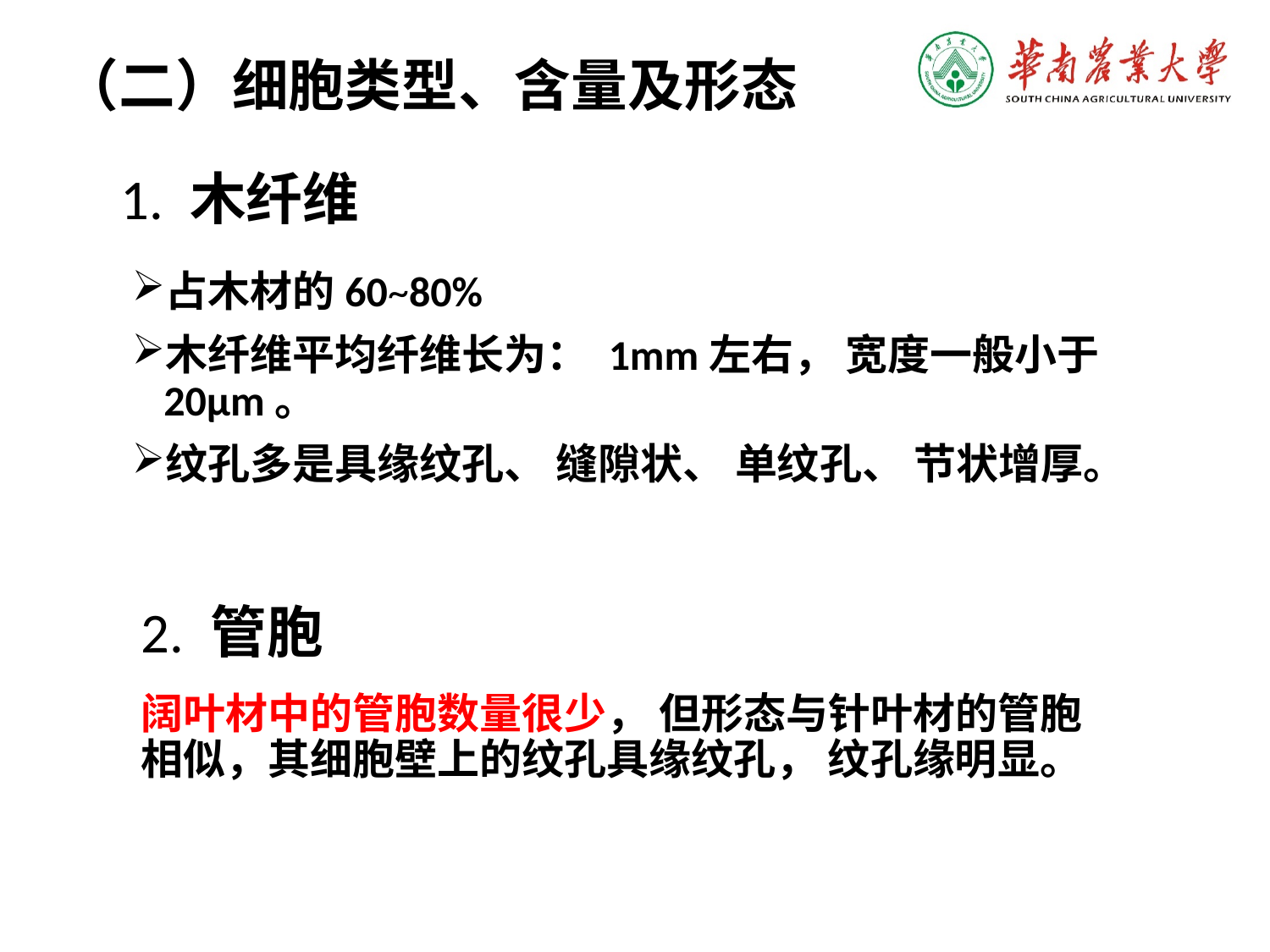

（二）细胞类型、含量及形态
1. 木纤维
占木材的60~80%
木纤维平均纤维长为： 1mm左右， 宽度一般小于20μm。
纹孔多是具缘纹孔、 缝隙状、 单纹孔、 节状增厚。
2. 管胞
阔叶材中的管胞数量很少， 但形态与针叶材的管胞相似，其细胞壁上的纹孔具缘纹孔， 纹孔缘明显。